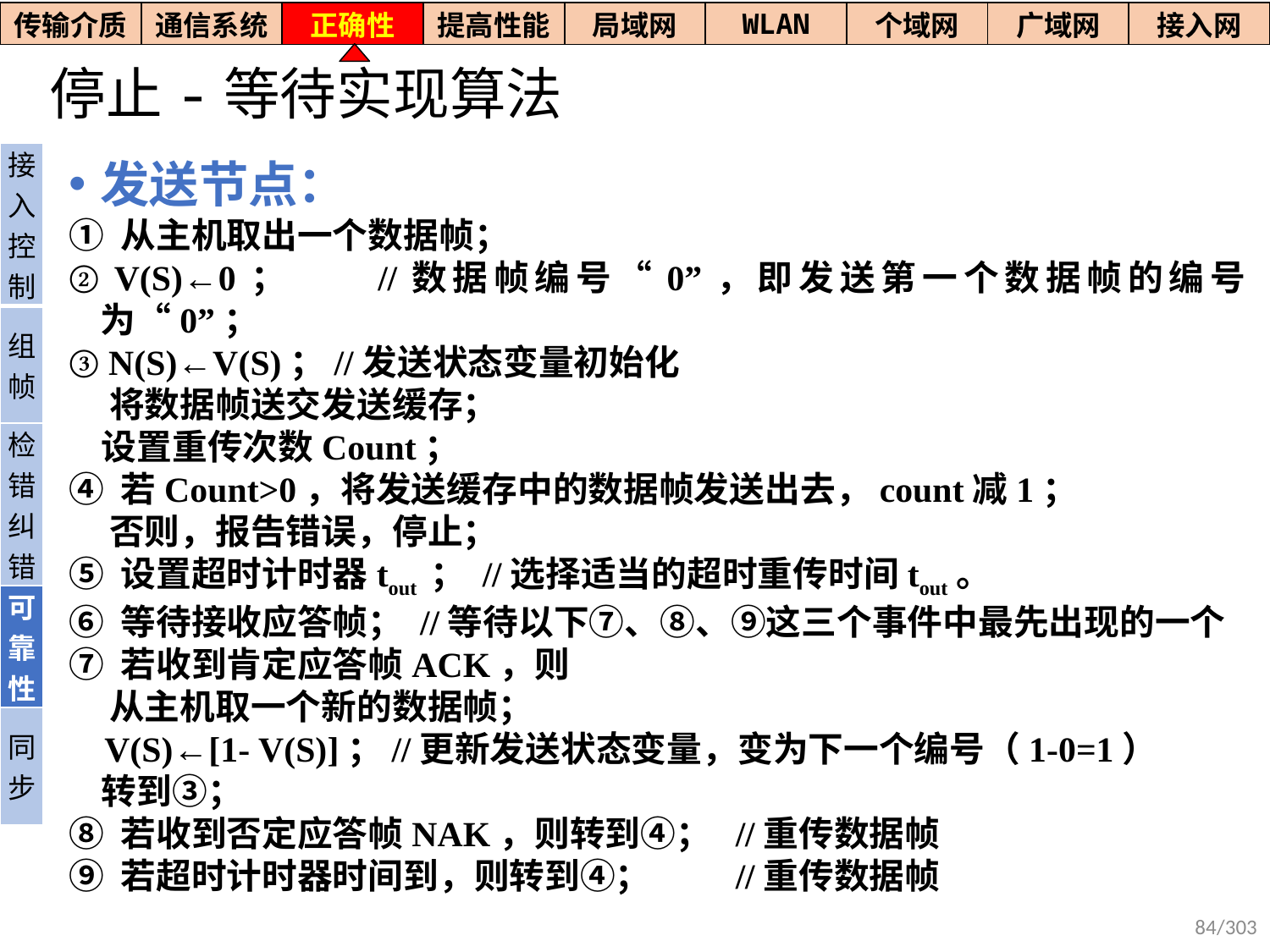

| 传输介质 | 通信系统 | 正确性 | 提高性能 | 局域网 | WLAN | 个域网 | 广域网 | 接入网 |
| --- | --- | --- | --- | --- | --- | --- | --- | --- |

# 停止-等待实现算法
| 接入控制 |
| --- |
| 组帧 |
| 检错纠错 |
| 可靠性 |
| 同步 |
发送节点：
① 从主机取出一个数据帧；
② V(S)←0；	//数据帧编号“0”，即发送第一个数据帧的编号为“0”；
③ N(S)←V(S)；//发送状态变量初始化
    将数据帧送交发送缓存；
   设置重传次数Count；
④ 若Count>0，将发送缓存中的数据帧发送出去，count减1；
    否则，报告错误，停止；
⑤ 设置超时计时器tout ； //选择适当的超时重传时间tout。
⑥ 等待接收应答帧； //等待以下⑦、⑧、⑨这三个事件中最先出现的一个
⑦ 若收到肯定应答帧ACK，则
    从主机取一个新的数据帧；
    V(S)←[1- V(S)]；//更新发送状态变量，变为下一个编号（1-0=1）
   转到③；
⑧ 若收到否定应答帧NAK，则转到④；	//重传数据帧
⑨ 若超时计时器时间到，则转到④；	//重传数据帧

84/303